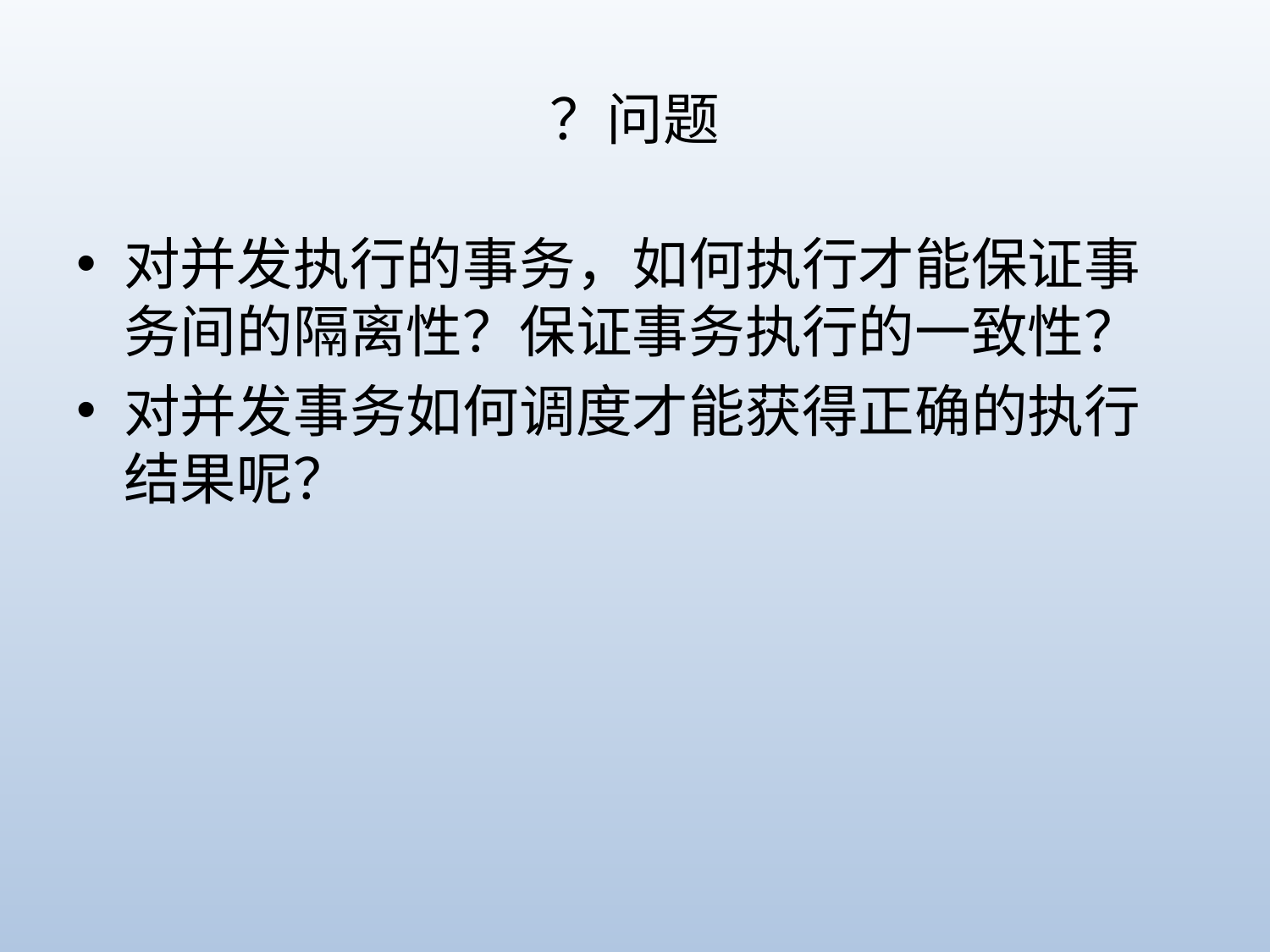

# ？问题
对并发执行的事务，如何执行才能保证事务间的隔离性？保证事务执行的一致性？
对并发事务如何调度才能获得正确的执行结果呢？